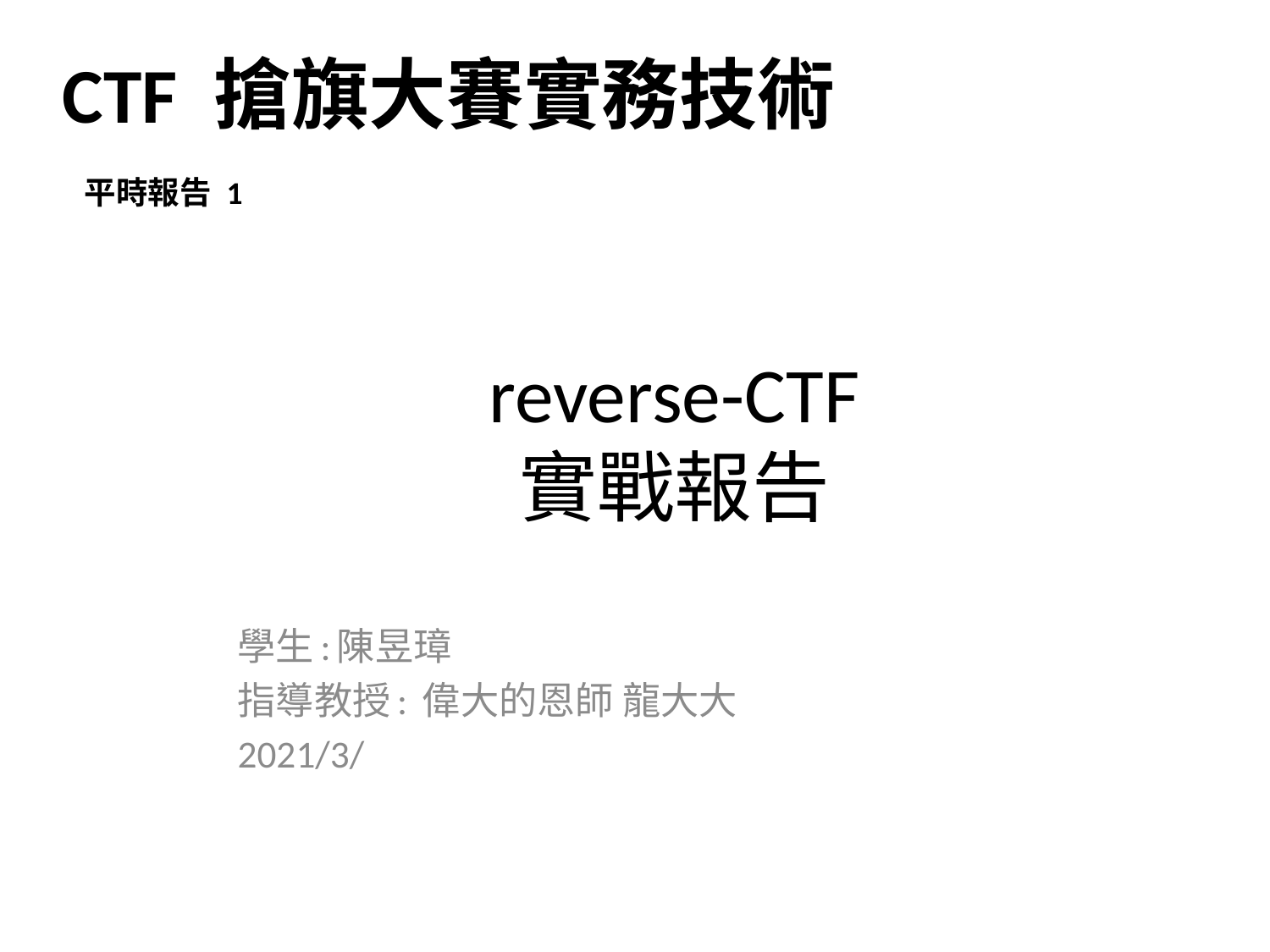

CTF 搶旗大賽實務技術
平時報告 1
# reverse-CTF 實戰報告
學生:陳昱璋
指導教授: 偉大的恩師 龍大大
2021/3/